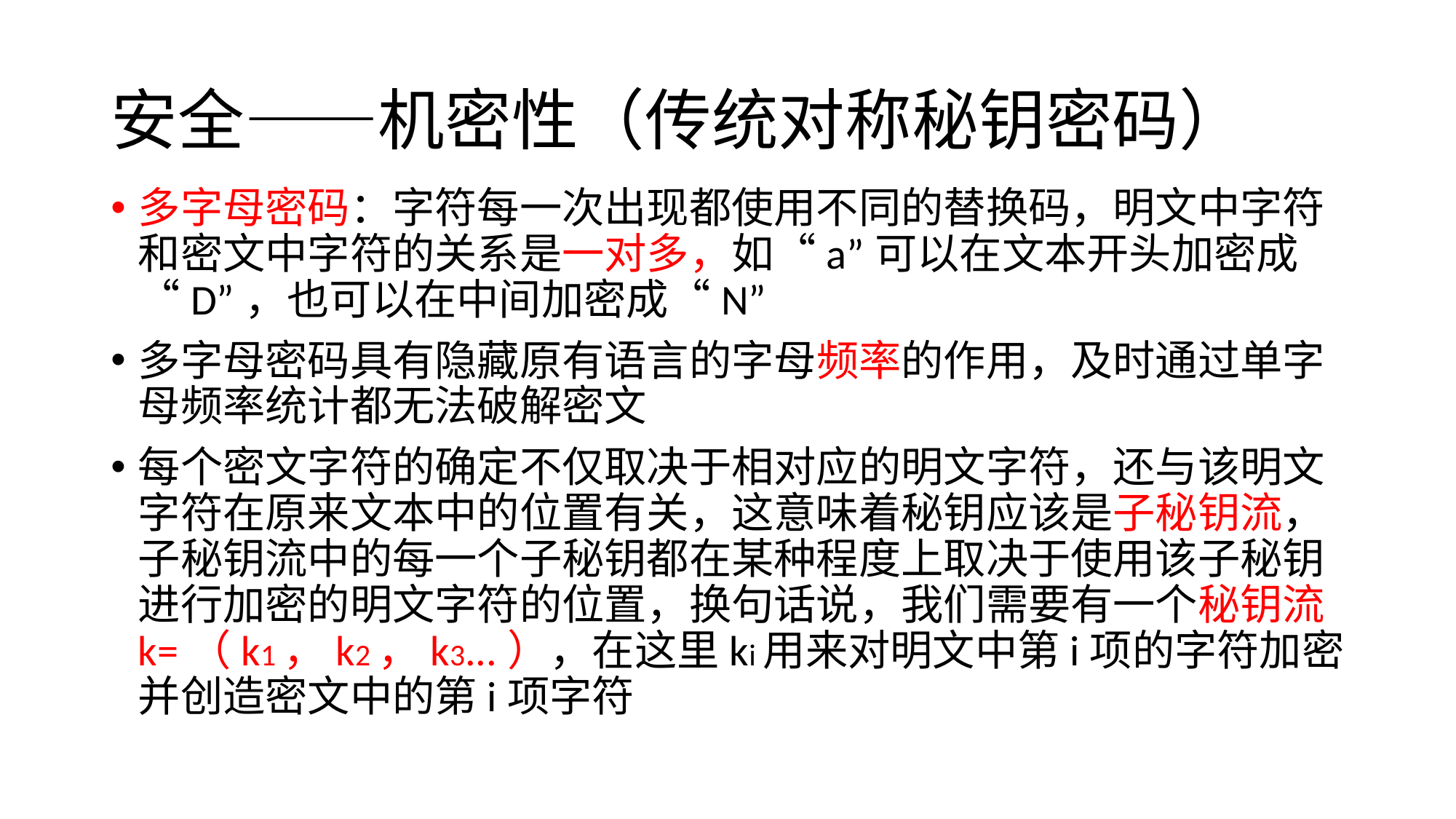

# 安全——机密性（传统对称秘钥密码）
多字母密码：字符每一次出现都使用不同的替换码，明文中字符和密文中字符的关系是一对多，如“a”可以在文本开头加密成“D”，也可以在中间加密成“N”
多字母密码具有隐藏原有语言的字母频率的作用，及时通过单字母频率统计都无法破解密文
每个密文字符的确定不仅取决于相对应的明文字符，还与该明文字符在原来文本中的位置有关，这意味着秘钥应该是子秘钥流，子秘钥流中的每一个子秘钥都在某种程度上取决于使用该子秘钥进行加密的明文字符的位置，换句话说，我们需要有一个秘钥流k=（k1，k2，k3...），在这里ki用来对明文中第i项的字符加密并创造密文中的第i项字符